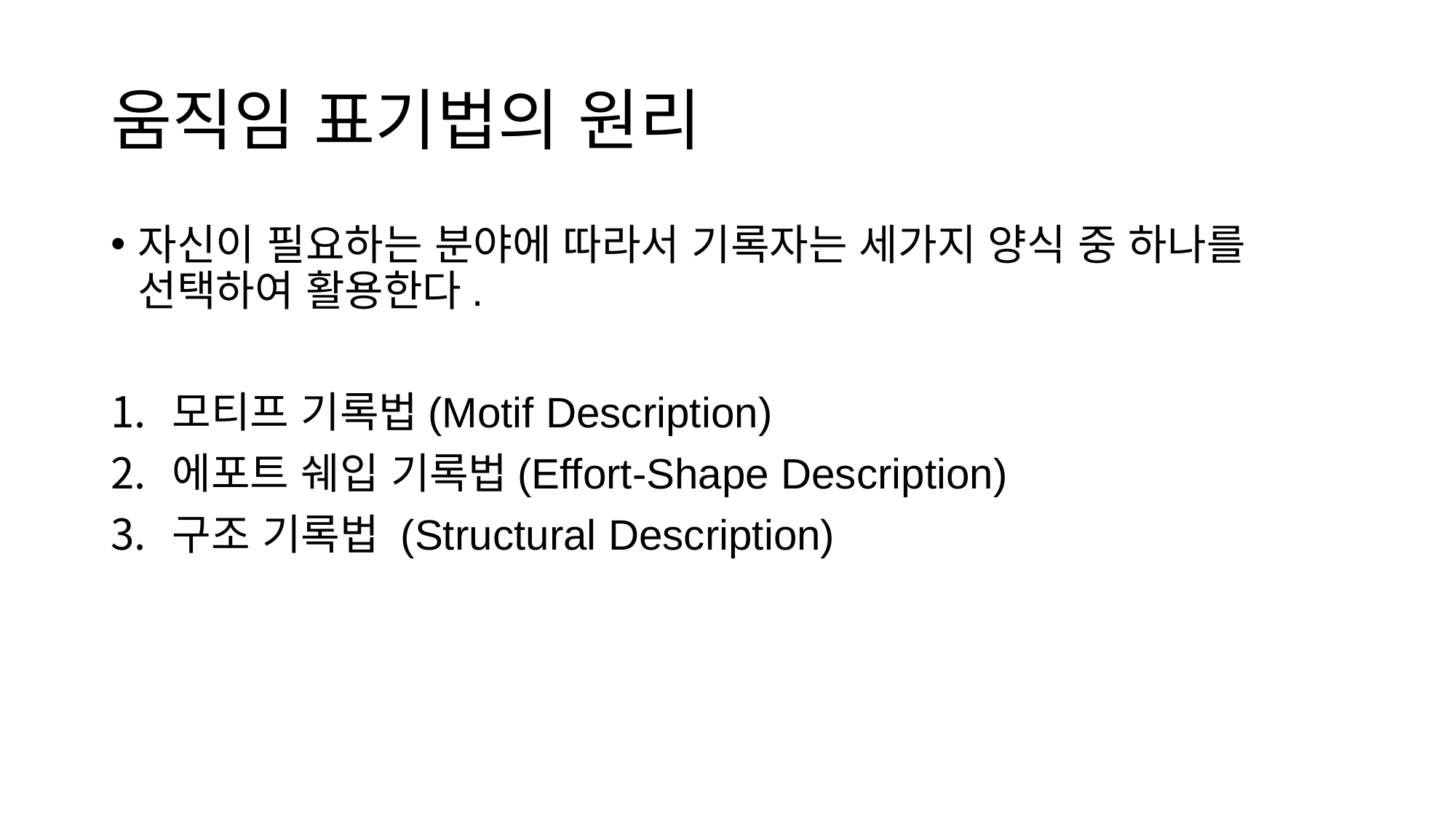

# 움직임 표기법의 원리
자신이 필요하는 분야에 따라서 기록자는 세가지 양식 중 하나를 선택하여 활용한다.

모티프 기록법(Motif Description)
에포트 쉐입 기록법(Effort-Shape Description)
구조 기록법 (Structural Description)